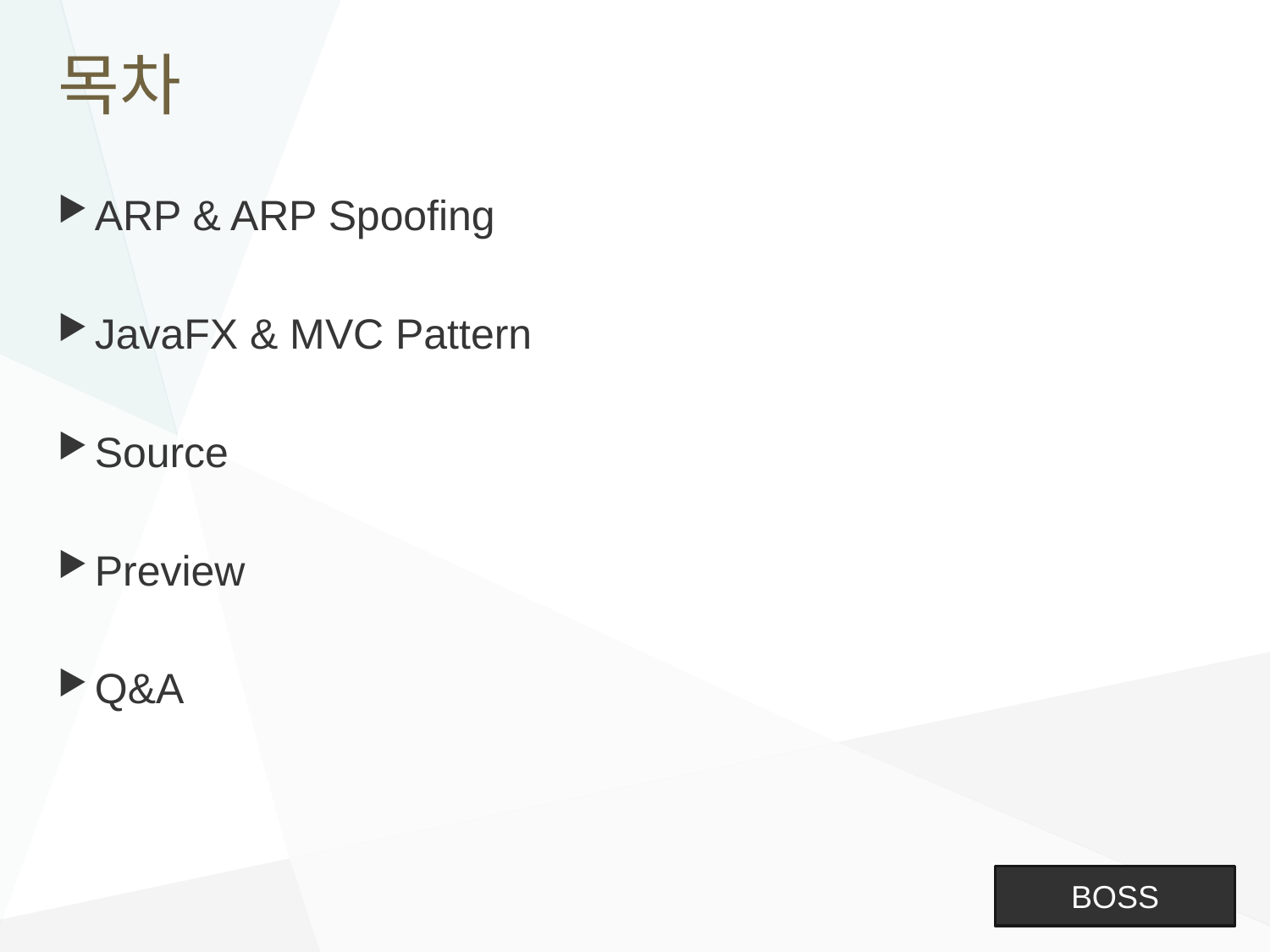

# 목차
ARP & ARP Spoofing

JavaFX & MVC Pattern

Source

Preview

Q&A
BOSS